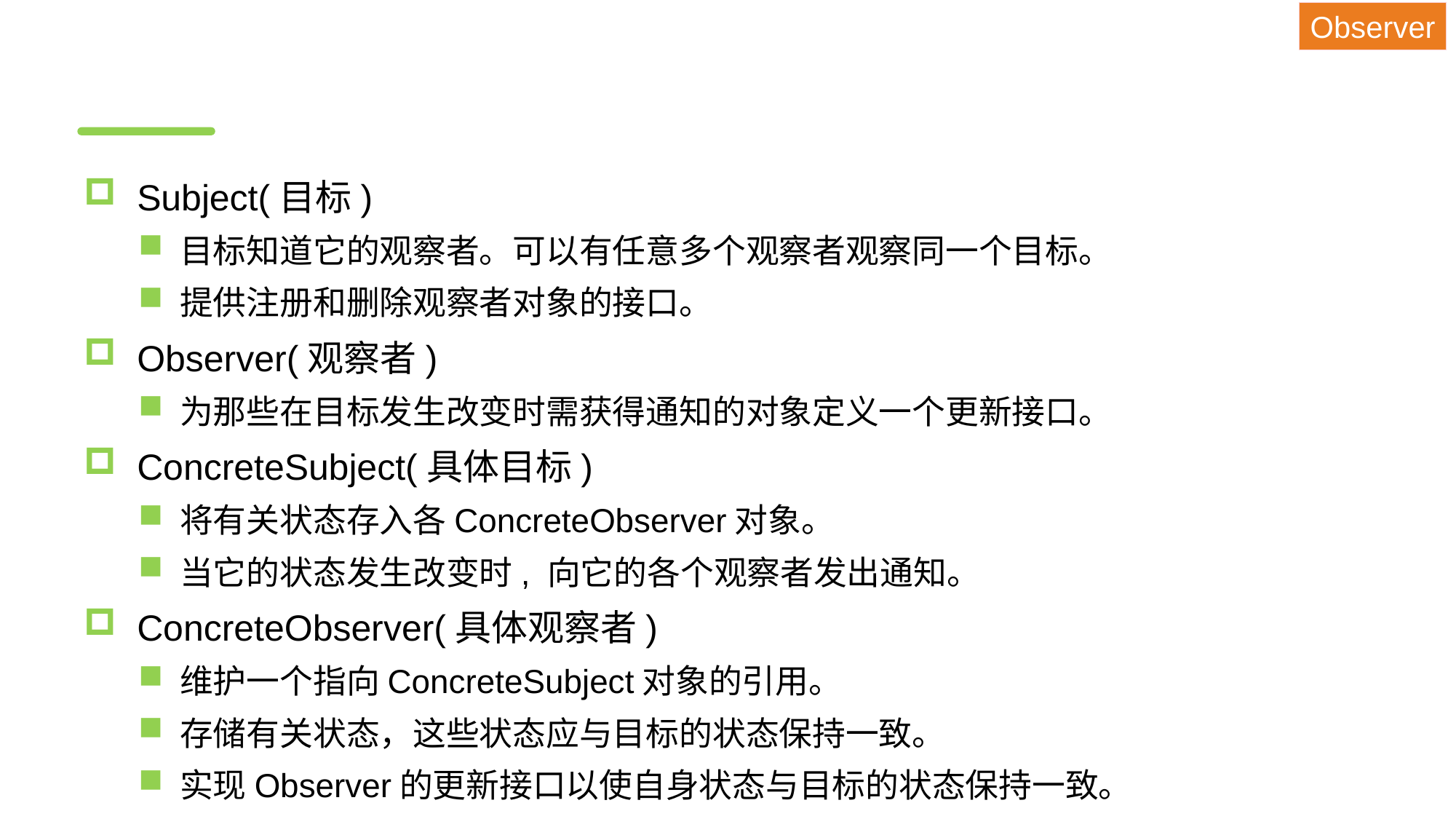

Observer
#
Subject(目标)
目标知道它的观察者。可以有任意多个观察者观察同一个目标。
提供注册和删除观察者对象的接口。
Observer(观察者)
为那些在目标发生改变时需获得通知的对象定义一个更新接口。
ConcreteSubject(具体目标)
将有关状态存入各ConcreteObserver对象。
当它的状态发生改变时, 向它的各个观察者发出通知。
ConcreteObserver(具体观察者)
维护一个指向ConcreteSubject对象的引用。
存储有关状态，这些状态应与目标的状态保持一致。
实现Observer的更新接口以使自身状态与目标的状态保持一致。
216